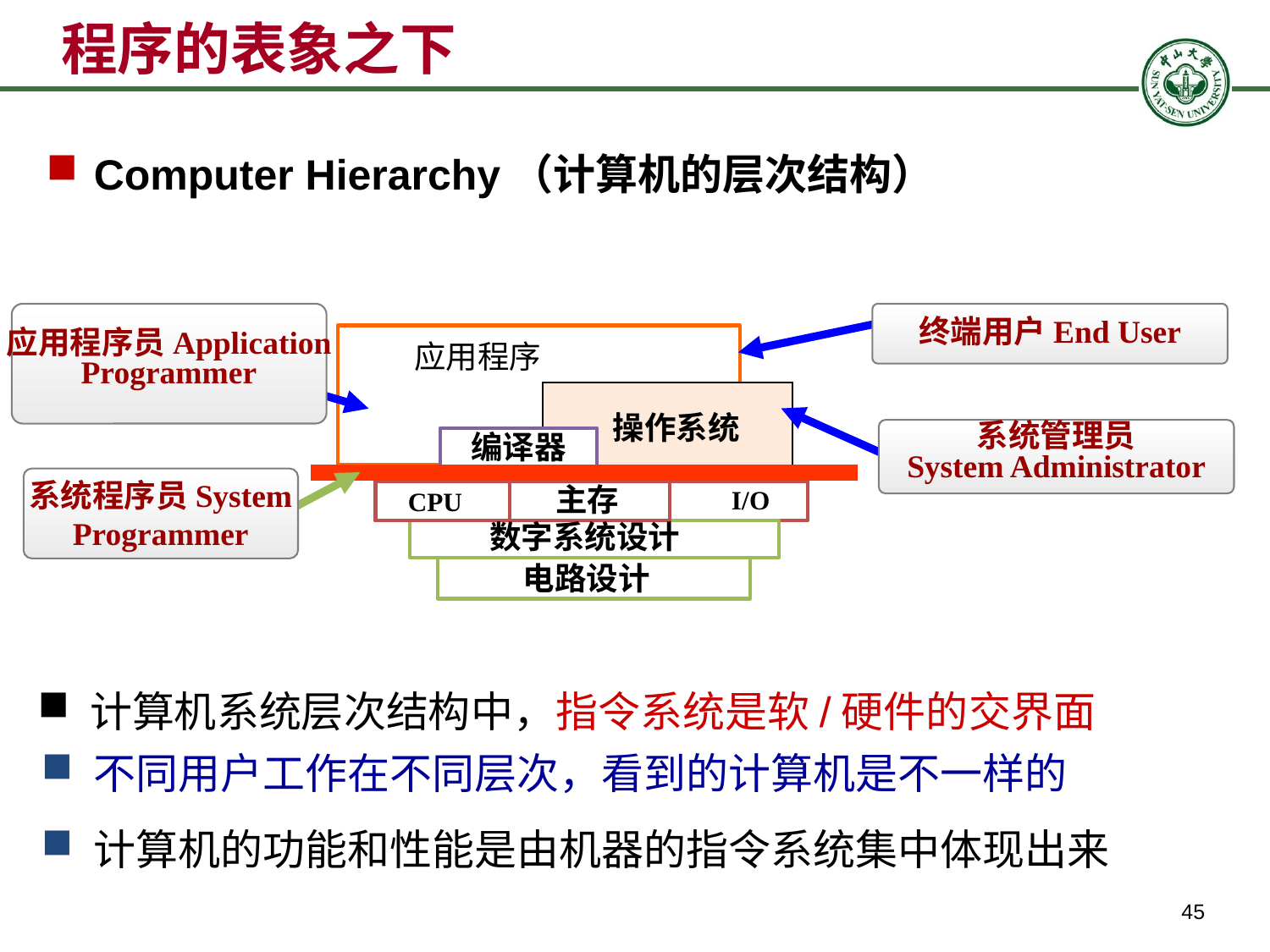

# 程序的表象之下
Computer Hierarchy（计算机的层次结构）

应用程序员Application
Programmer
终端用户End User

应用程序

操作系统
编译器

主存
I/O

CPU
数字系统设计

电路设计

系统管理员
System Administrator
系统程序员System
Programmer

 计算机系统层次结构中，指令系统是软/硬件的交界面
 不同用户工作在不同层次，看到的计算机是不一样的
 计算机的功能和性能是由机器的指令系统集中体现出来